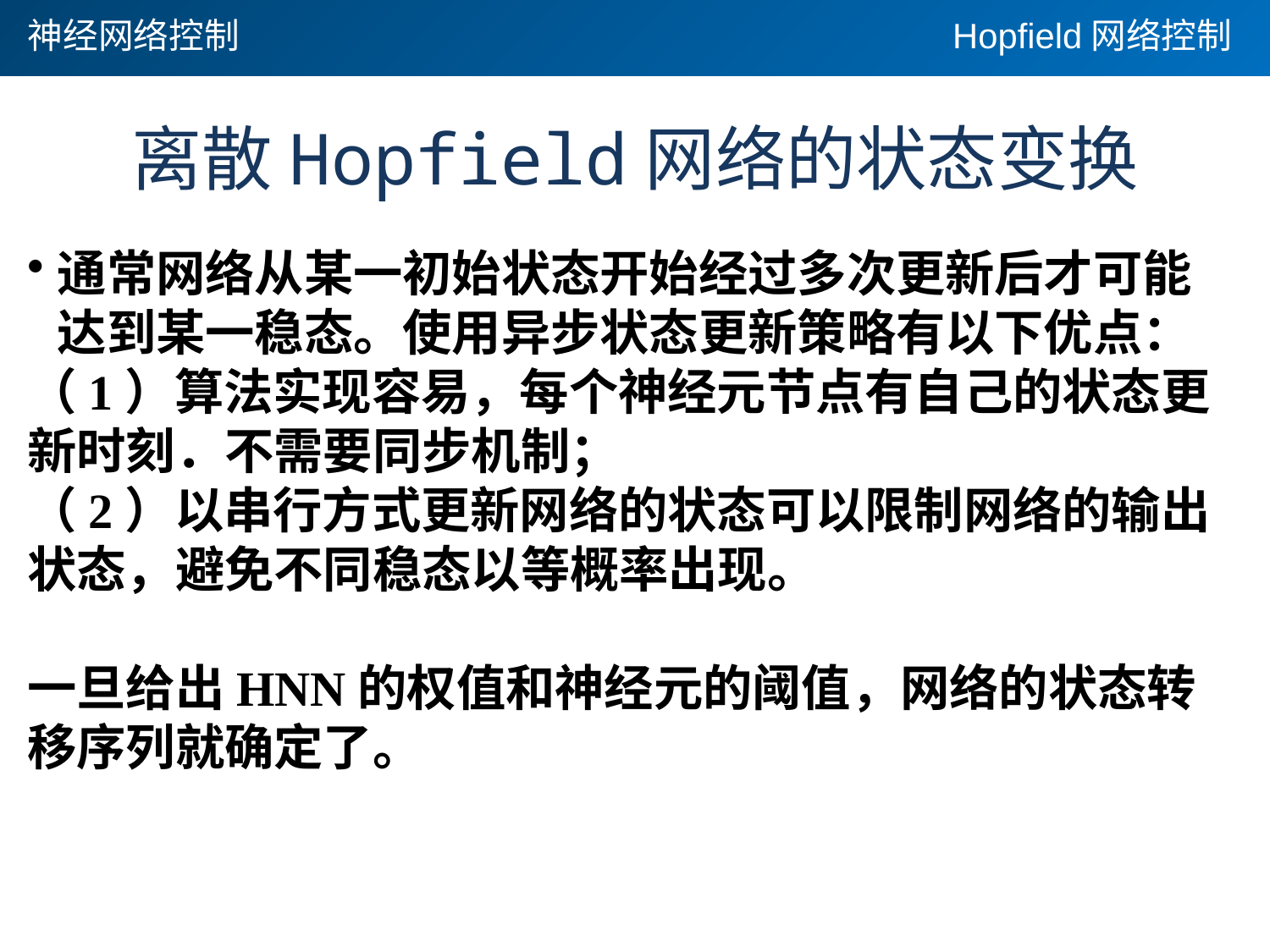

神经网络控制
Hopfield网络控制
# 离散Hopfield网络的状态变换
通常网络从某一初始状态开始经过多次更新后才可能达到某一稳态。使用异步状态更新策略有以下优点：
（1）算法实现容易，每个神经元节点有自己的状态更新时刻．不需要同步机制；
（2）以串行方式更新网络的状态可以限制网络的输出状态，避免不同稳态以等概率出现。

一旦给出HNN的权值和神经元的阈值，网络的状态转移序列就确定了。